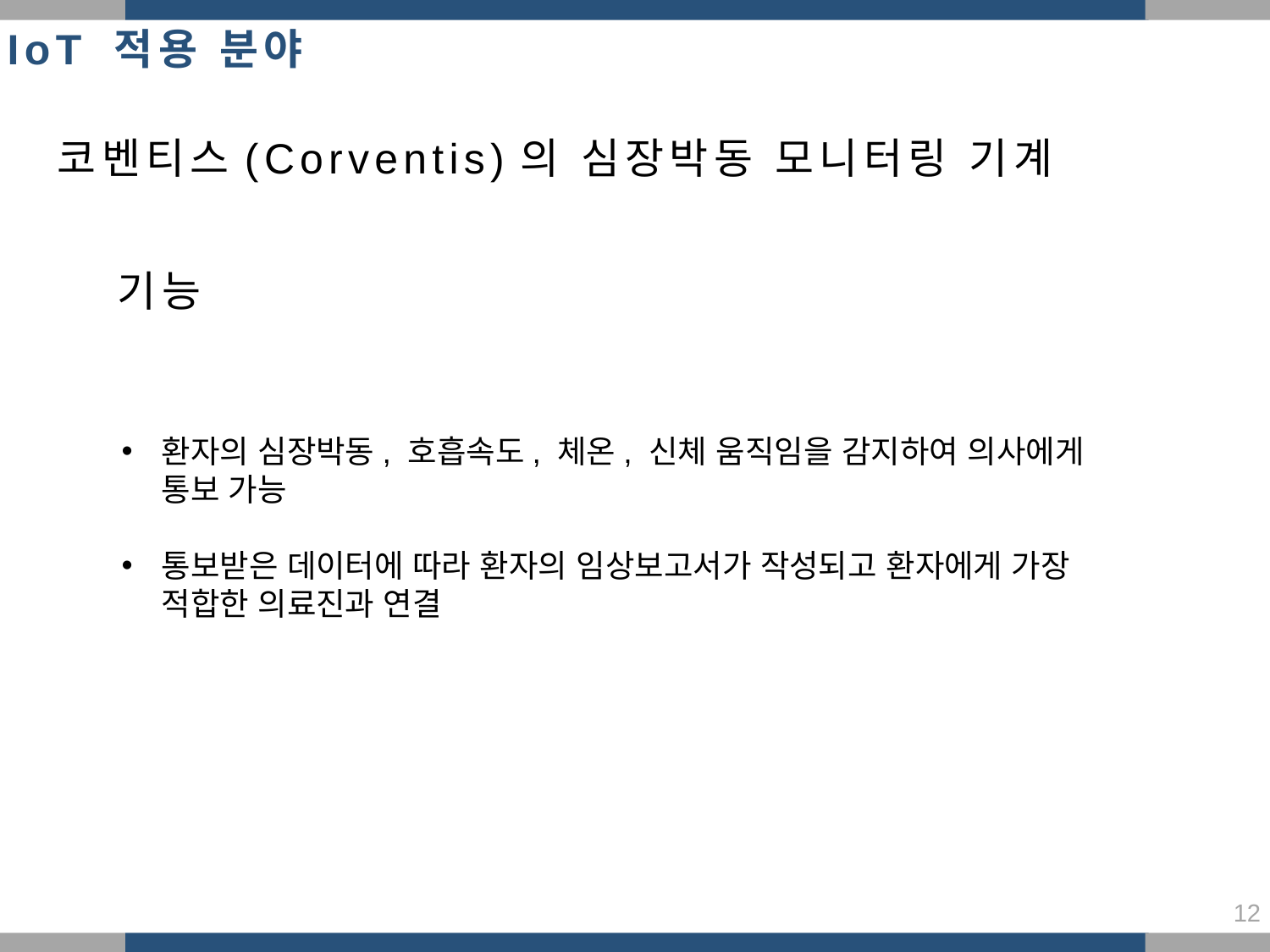

IoT 적용 분야
코벤티스(Corventis)의 심장박동 모니터링 기계
기능
환자의 심장박동, 호흡속도, 체온, 신체 움직임을 감지하여 의사에게 통보 가능

통보받은 데이터에 따라 환자의 임상보고서가 작성되고 환자에게 가장 적합한 의료진과 연결

12